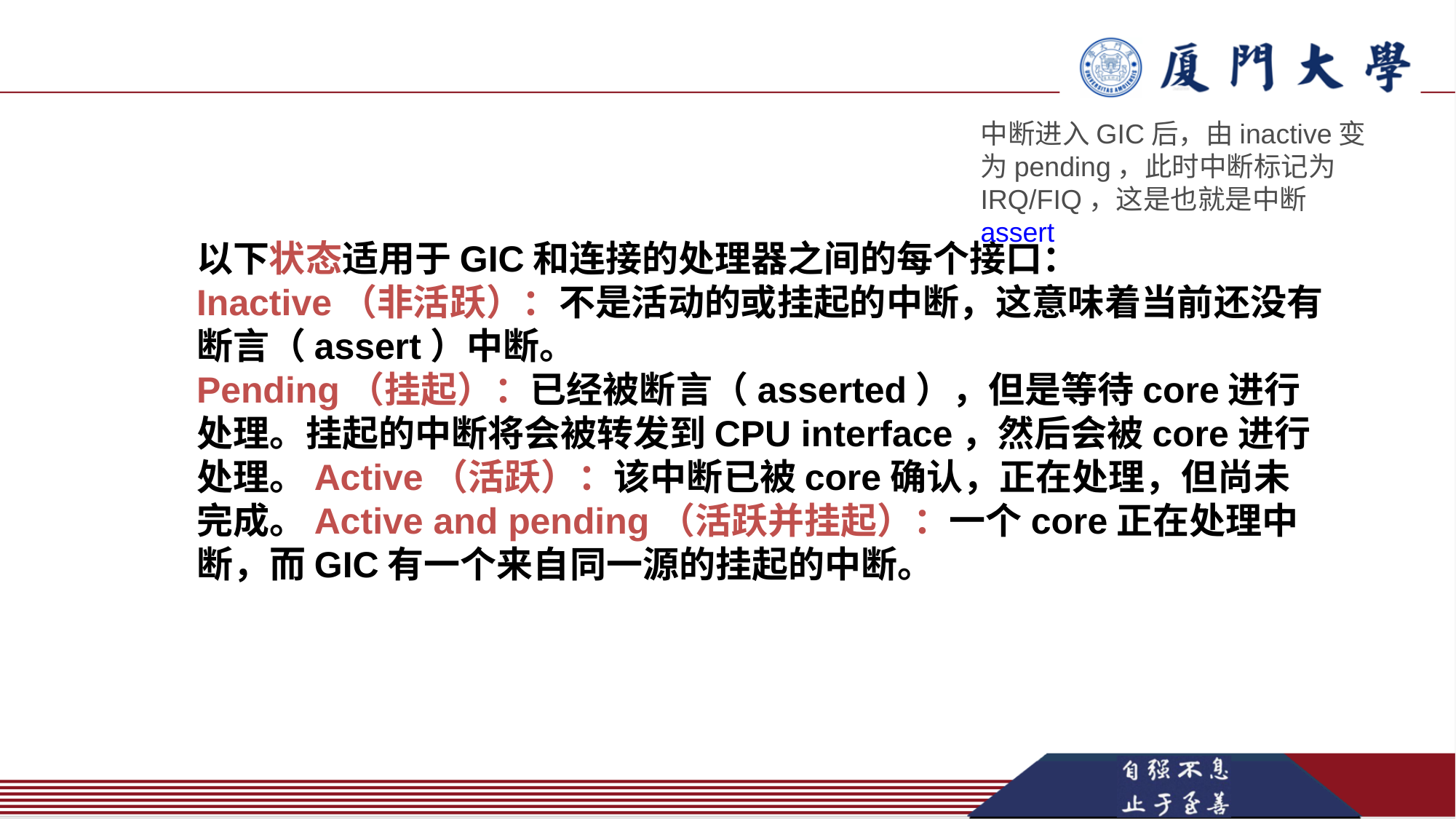

中断进入GIC后，由inactive变为pending，此时中断标记为IRQ/FIQ，这是也就是中断assert
以下状态适用于GIC和连接的处理器之间的每个接口：
Inactive（非活跃）：不是活动的或挂起的中断，这意味着当前还没有断言（assert）中断。
Pending（挂起）：已经被断言（asserted），但是等待core进行处理。挂起的中断将会被转发到CPU interface，然后会被core进行处理。Active（活跃）：该中断已被core确认，正在处理，但尚未完成。Active and pending（活跃并挂起）：一个core正在处理中断，而GIC有一个来自同一源的挂起的中断。